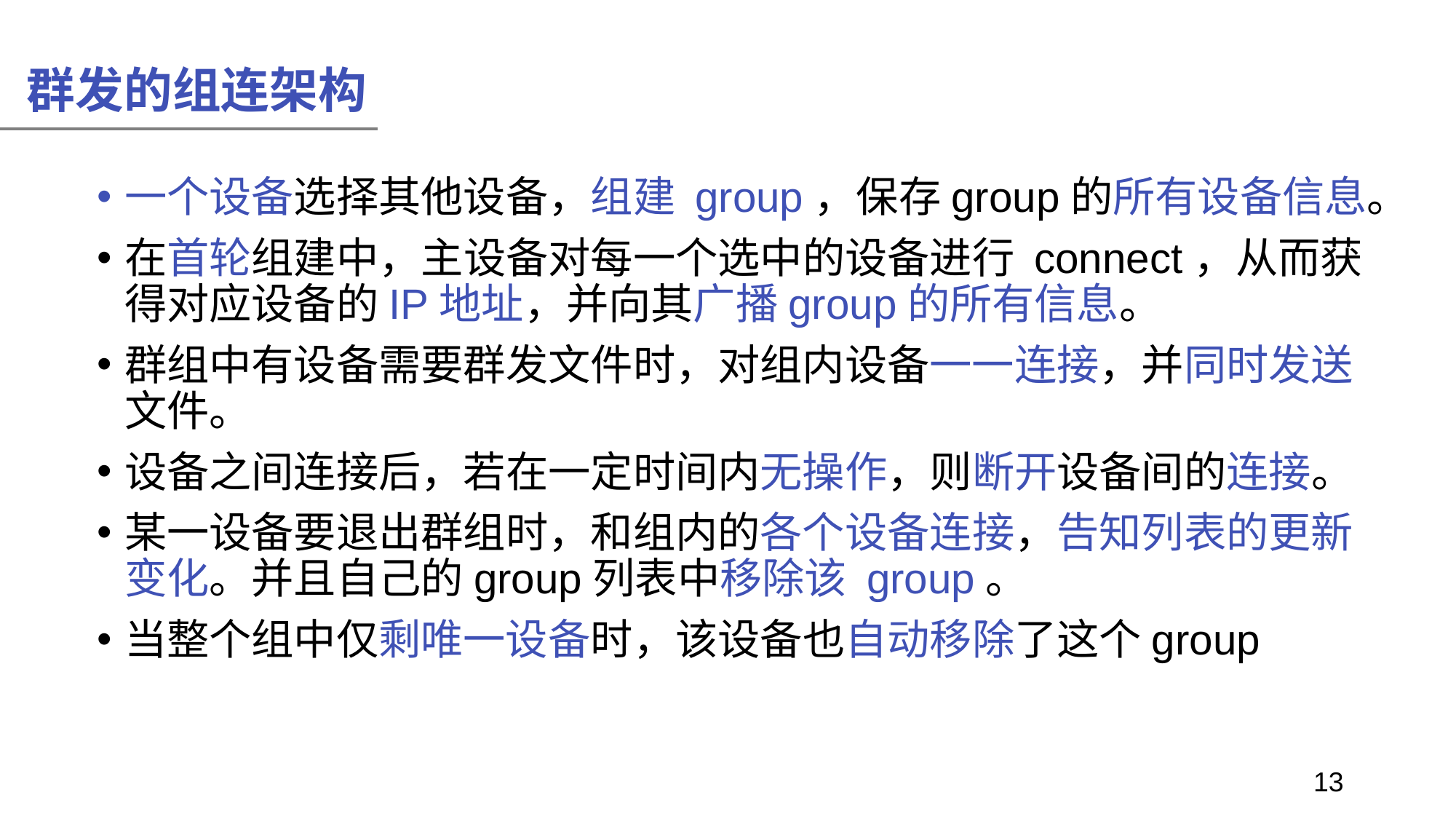

群发的组连架构
一个设备选择其他设备，组建 group，保存group的所有设备信息。
在首轮组建中，主设备对每一个选中的设备进行 connect，从而获得对应设备的IP地址，并向其广播group的所有信息。
群组中有设备需要群发文件时，对组内设备一一连接，并同时发送文件。
设备之间连接后，若在一定时间内无操作，则断开设备间的连接。
某一设备要退出群组时，和组内的各个设备连接，告知列表的更新变化。并且自己的group列表中移除该 group。
当整个组中仅剩唯一设备时，该设备也自动移除了这个group
                                    13